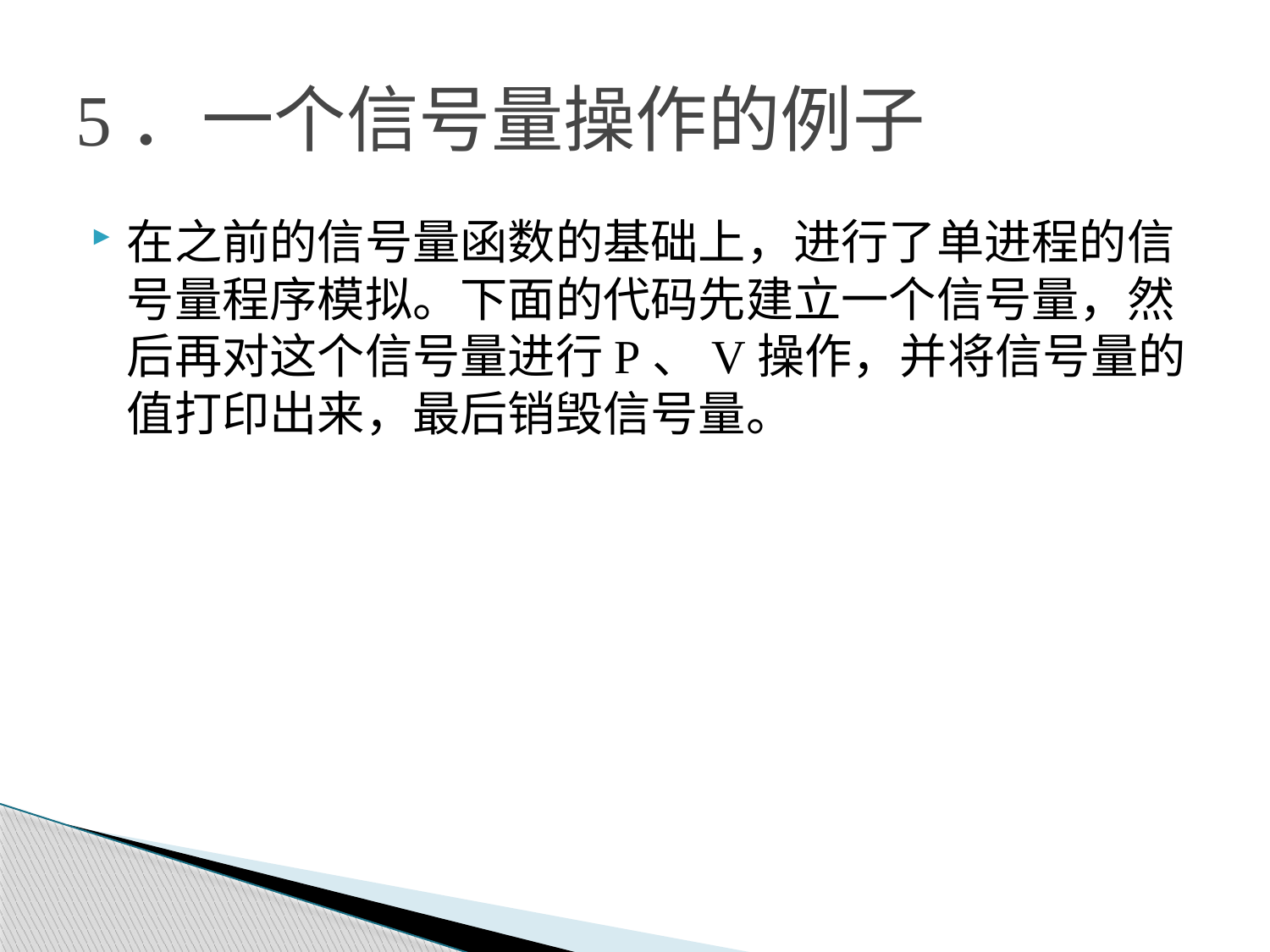

# 5．一个信号量操作的例子
在之前的信号量函数的基础上，进行了单进程的信号量程序模拟。下面的代码先建立一个信号量，然后再对这个信号量进行P、V操作，并将信号量的值打印出来，最后销毁信号量。